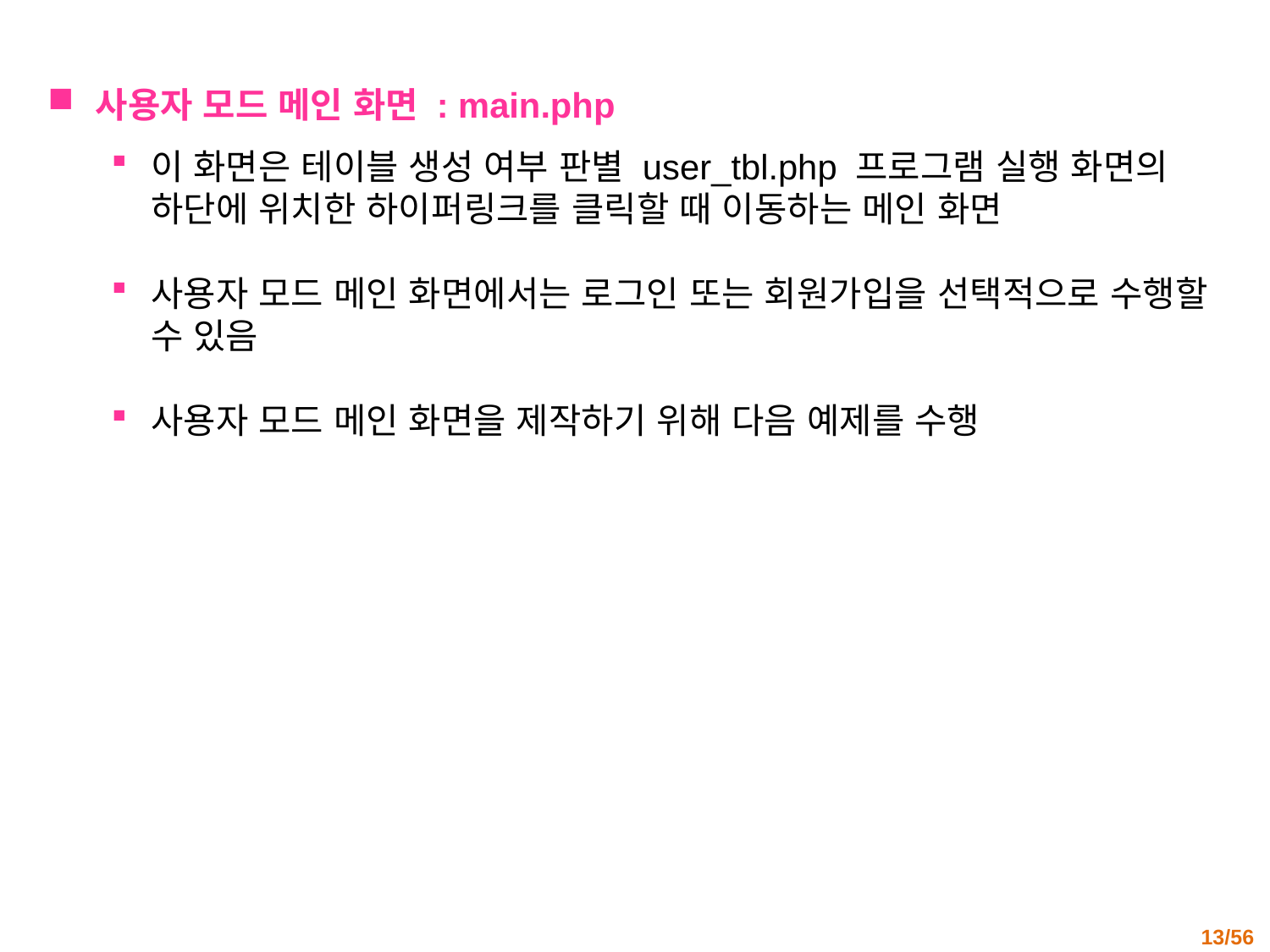

사용자 모드 메인 화면 : main.php

이 화면은 테이블 생성 여부 판별 user_tbl.php 프로그램 실행 화면의 하단에 위치한 하이퍼링크를 클릭할 때 이동하는 메인 화면

사용자 모드 메인 화면에서는 로그인 또는 회원가입을 선택적으로 수행할 수 있음

사용자 모드 메인 화면을 제작하기 위해 다음 예제를 수행